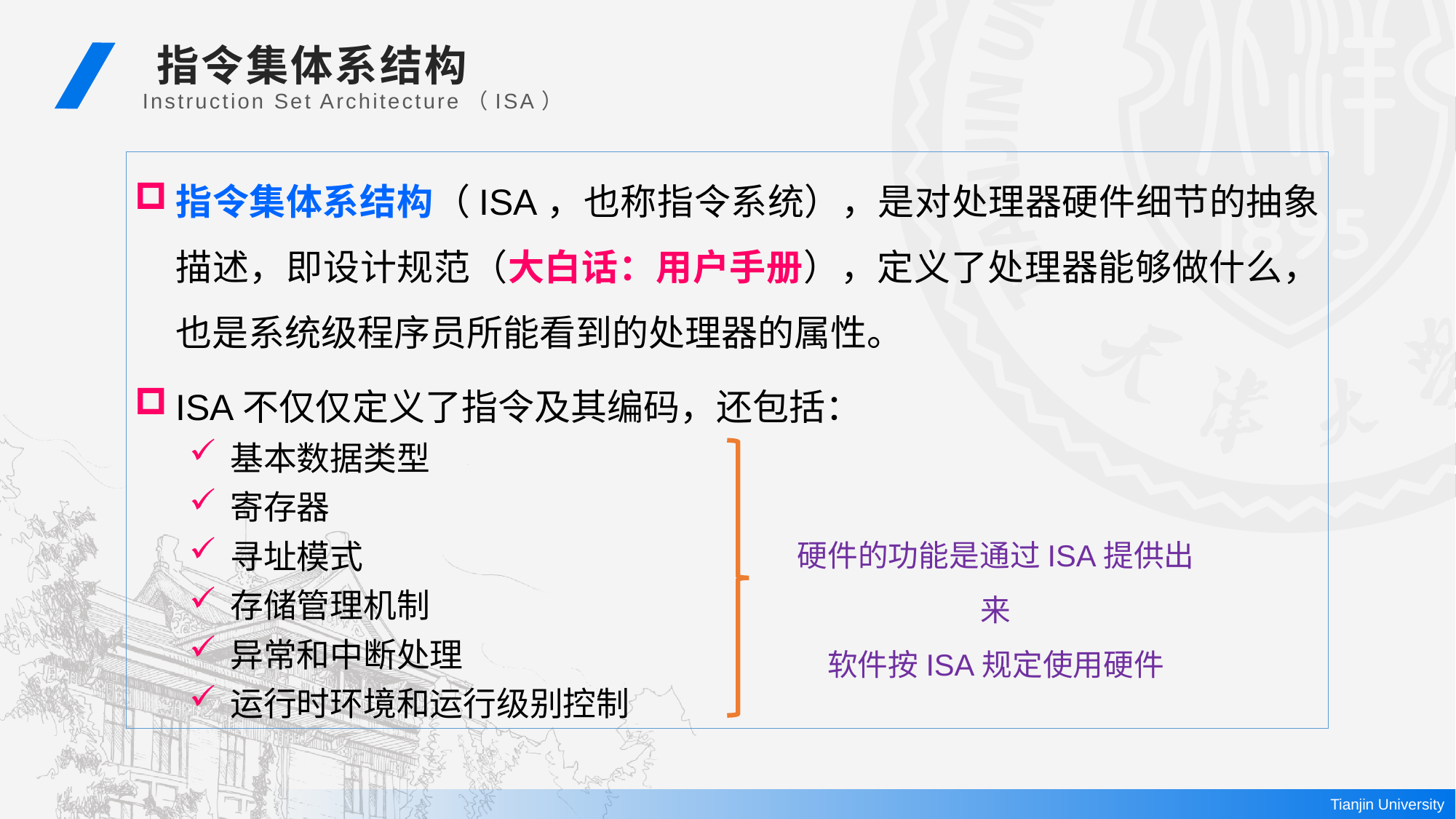

指令集体系结构
   Instruction Set Architecture（ISA）
指令集体系结构（ISA，也称指令系统），是对处理器硬件细节的抽象描述，即设计规范（大白话：用户手册），定义了处理器能够做什么，也是系统级程序员所能看到的处理器的属性。
ISA不仅仅定义了指令及其编码，还包括：
基本数据类型
寄存器
寻址模式
存储管理机制
异常和中断处理
运行时环境和运行级别控制

硬件的功能是通过ISA提供出来
软件按ISA规定使用硬件